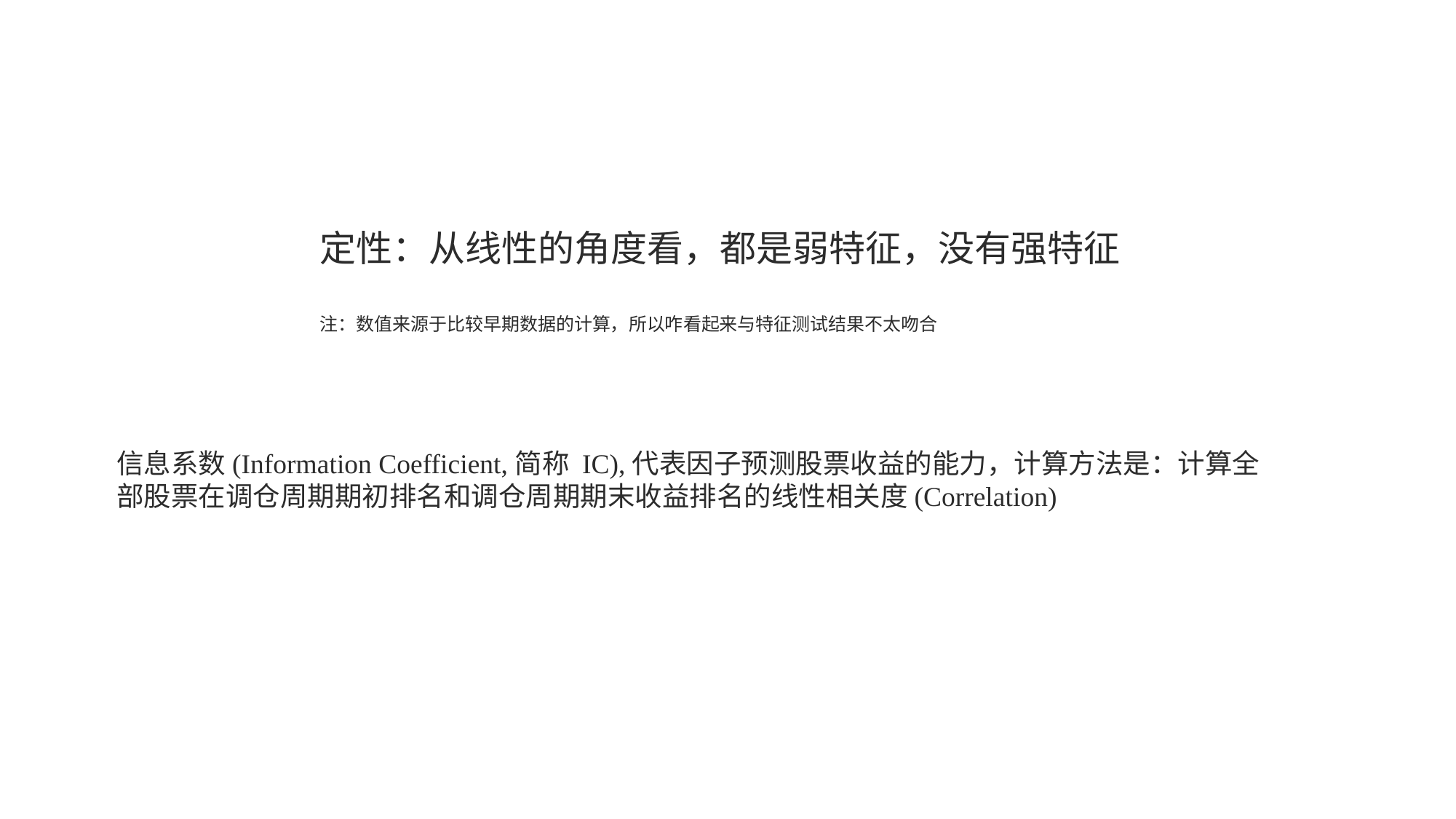

定性：从线性的角度看，都是弱特征，没有强特征

注：数值来源于比较早期数据的计算，所以咋看起来与特征测试结果不太吻合
信息系数(Information Coefficient,简称 IC),代表因子预测股票收益的能力，计算方法是：计算全部股票在调仓周期期初排名和调仓周期期末收益排名的线性相关度(Correlation)